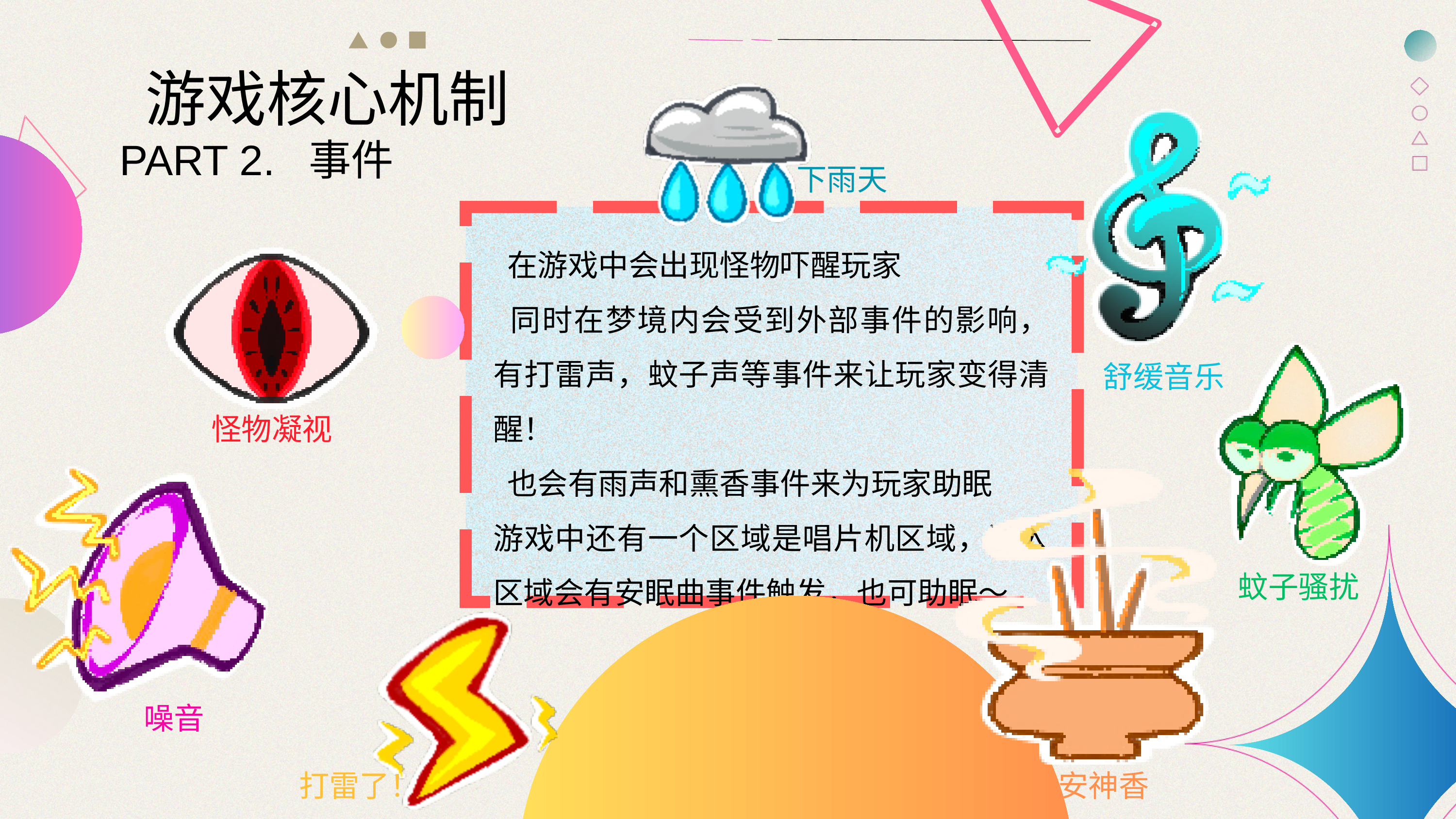

游戏核心机制

PART 2.  事件

下雨天

 在游戏中会出现怪物吓醒玩家
 同时在梦境内会受到外部事件的影响，有打雷声，蚊子声等事件来让玩家变得清醒！
 也会有雨声和熏香事件来为玩家助眠
游戏中还有一个区域是唱片机区域，进入区域会有安眠曲事件触发，也可助眠～

舒缓音乐
怪物凝视

蚊子骚扰

噪音
打雷了！
安神香